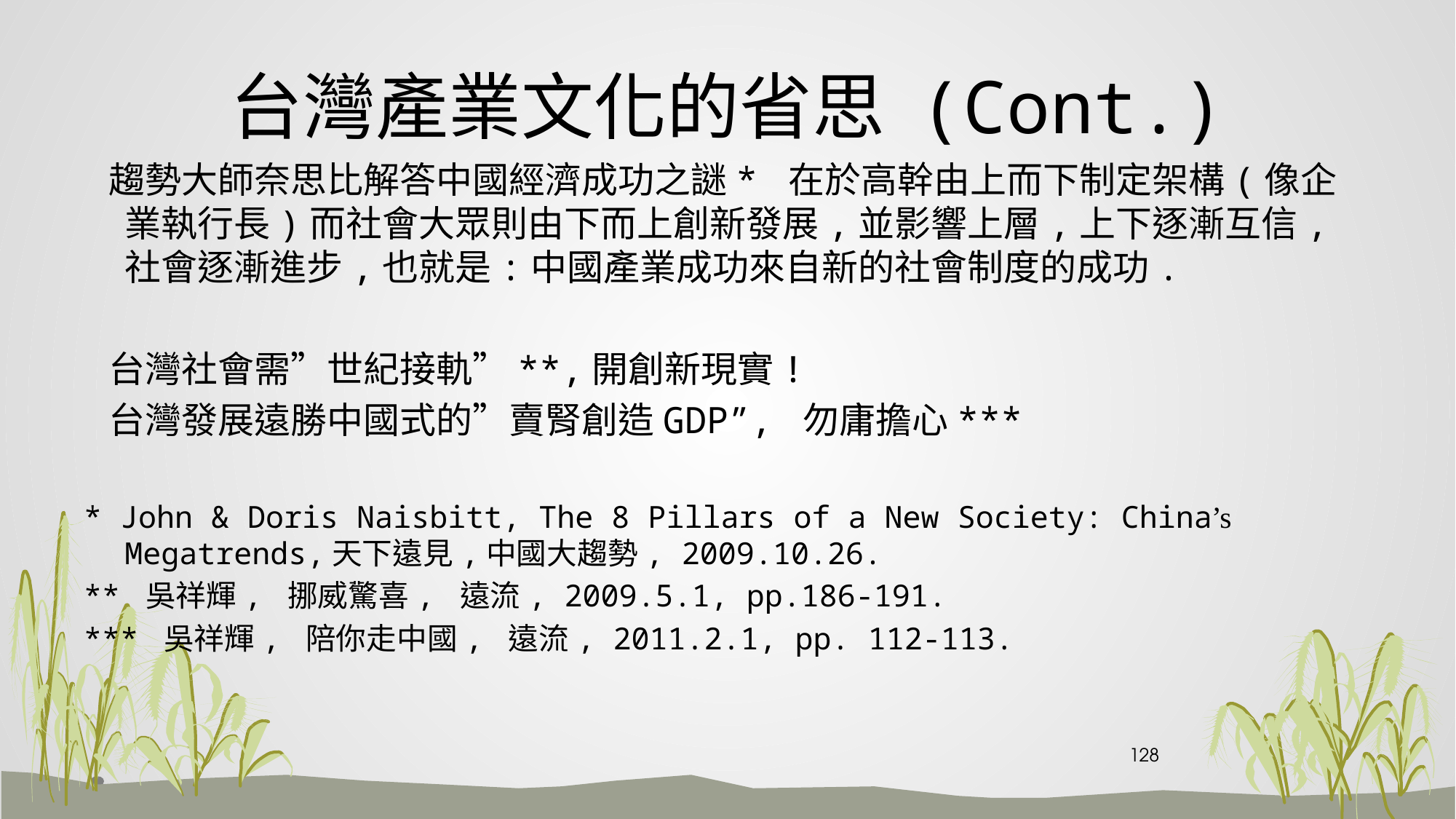

# 台灣產業文化的省思 (Cont.)
  趨勢大師奈思比解答中國經濟成功之謎* 在於高幹由上而下制定架構(像企業執行長)而社會大眾則由下而上創新發展,並影響上層,上下逐漸互信,社會逐漸進步,也就是:中國產業成功來自新的社會制度的成功.

  台灣社會需”世紀接軌”**,開創新現實!
  台灣發展遠勝中國式的”賣腎創造GDP”, 勿庸擔心***

* John & Doris Naisbitt, The 8 Pillars of a New Society: China’s Megatrends,天下遠見,中國大趨勢, 2009.10.26.
** 吳祥輝, 挪威驚喜, 遠流, 2009.5.1, pp.186-191.
*** 吳祥輝, 陪你走中國, 遠流, 2011.2.1, pp. 112-113.
128